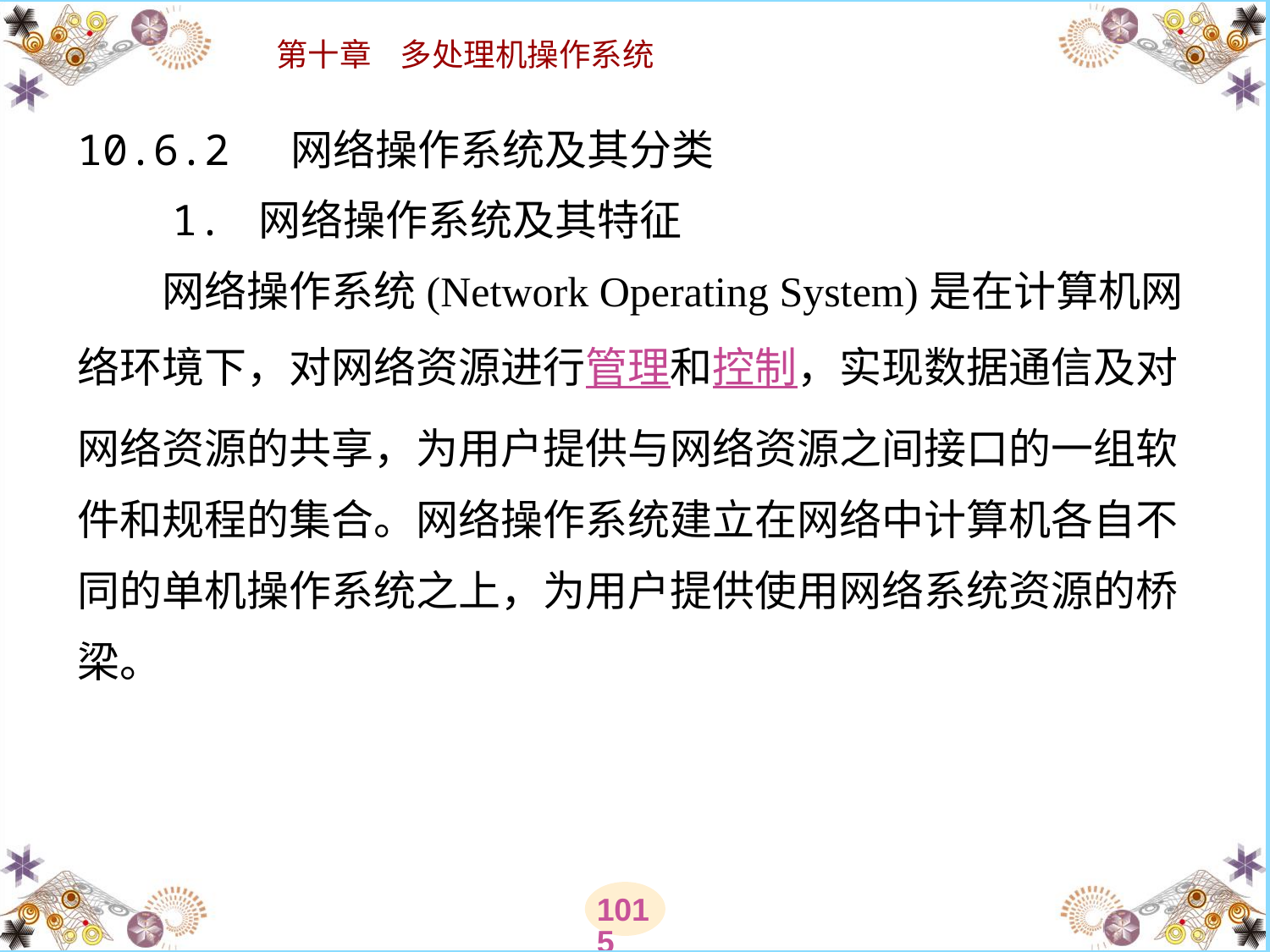

# 10.6.2  网络操作系统及其分类 　　1. 网络操作系统及其特征 　　网络操作系统(Network Operating System)是在计算机网络环境下，对网络资源进行管理和控制，实现数据通信及对网络资源的共享，为用户提供与网络资源之间接口的一组软件和规程的集合。网络操作系统建立在网络中计算机各自不同的单机操作系统之上，为用户提供使用网络系统资源的桥梁。